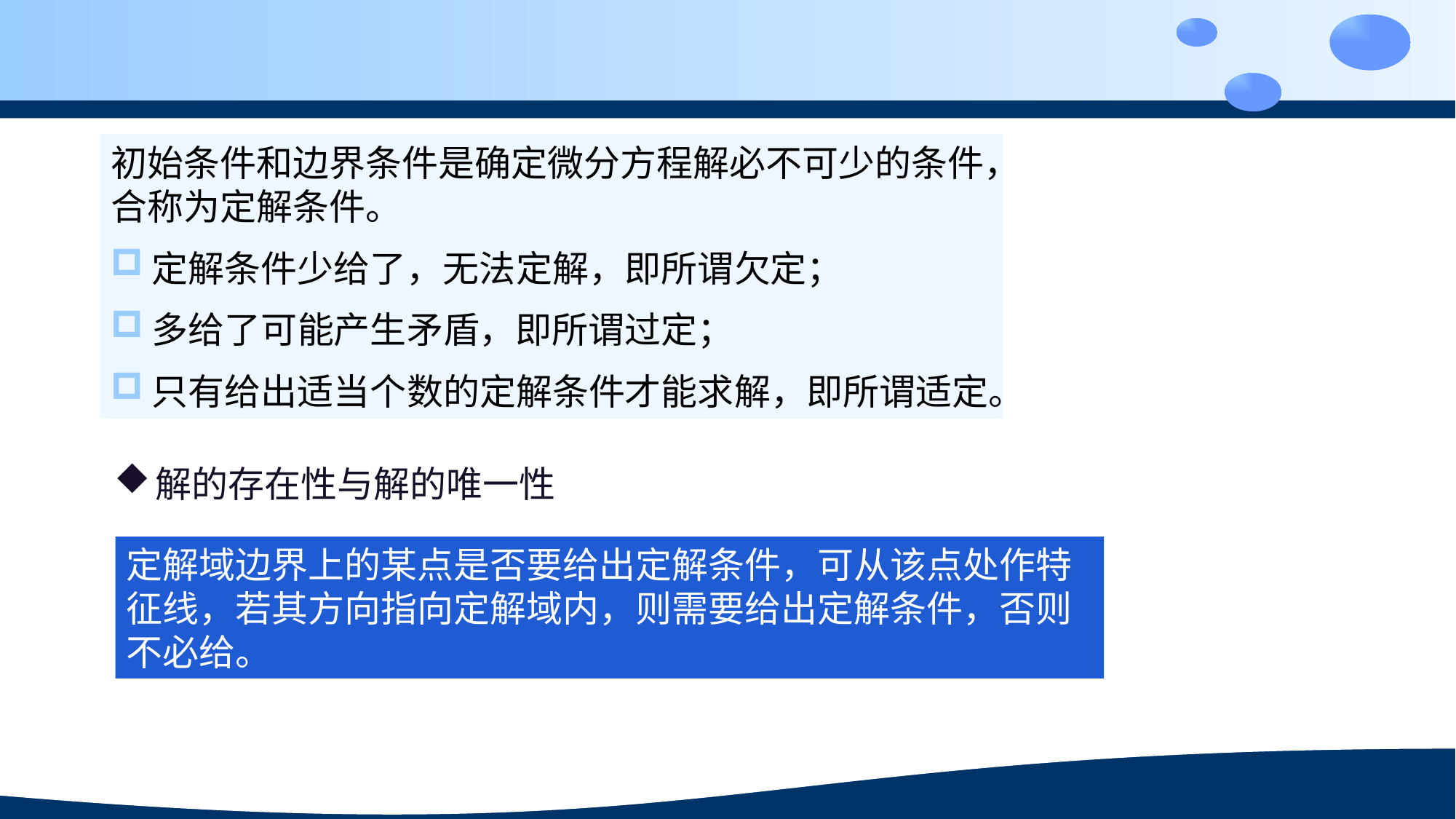

初始条件和边界条件是确定微分方程解必不可少的条件，合称为定解条件。
定解条件少给了，无法定解，即所谓欠定；
多给了可能产生矛盾，即所谓过定；
只有给出适当个数的定解条件才能求解，即所谓适定。
解的存在性与解的唯一性
定解域边界上的某点是否要给出定解条件，可从该点处作特征线，若其方向指向定解域内，则需要给出定解条件，否则不必给。